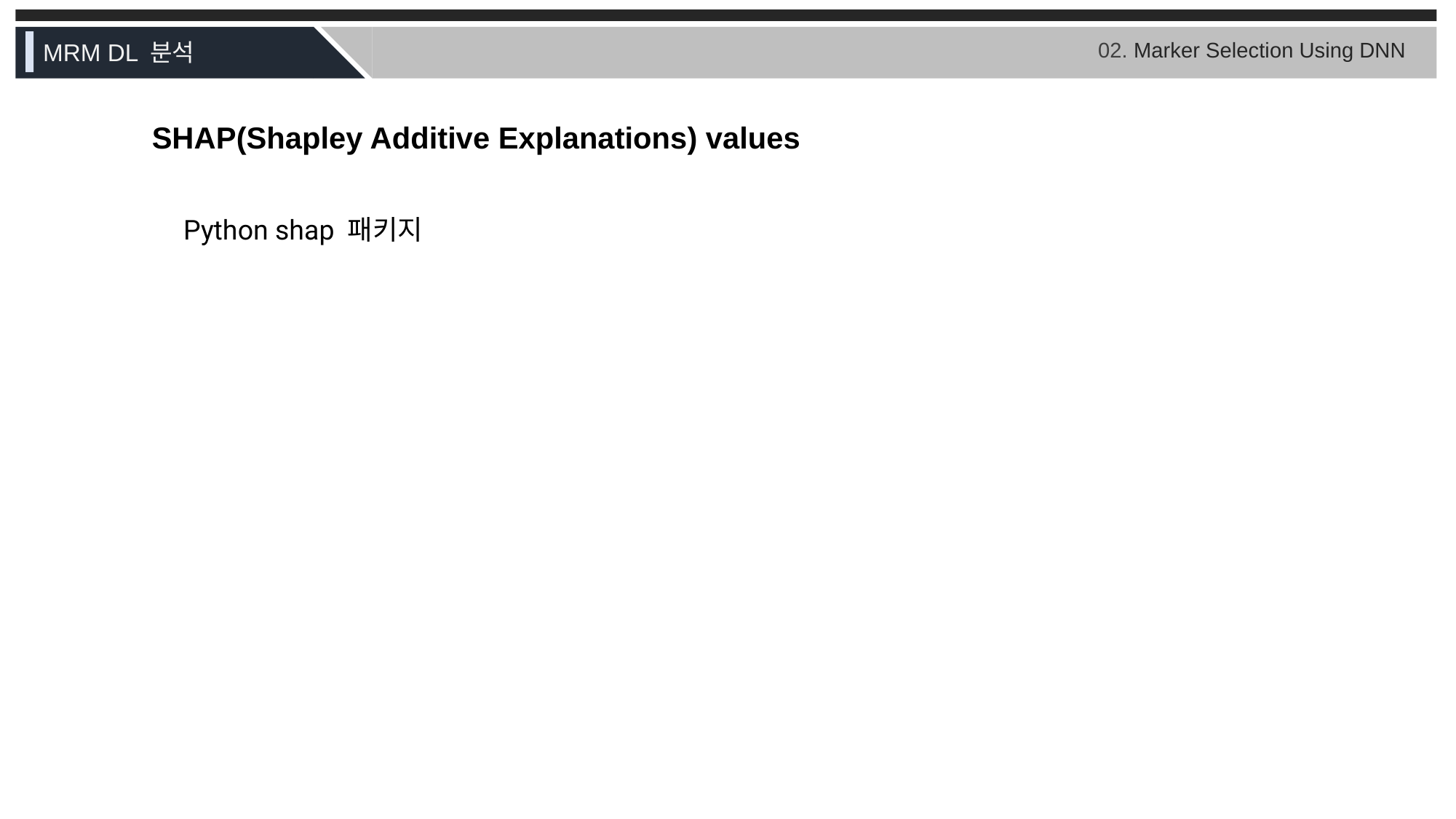

02. Marker Selection Using DNN

MRM DL 분석
SHAP(Shapley Additive Explanations) values
 Python shap 패키지